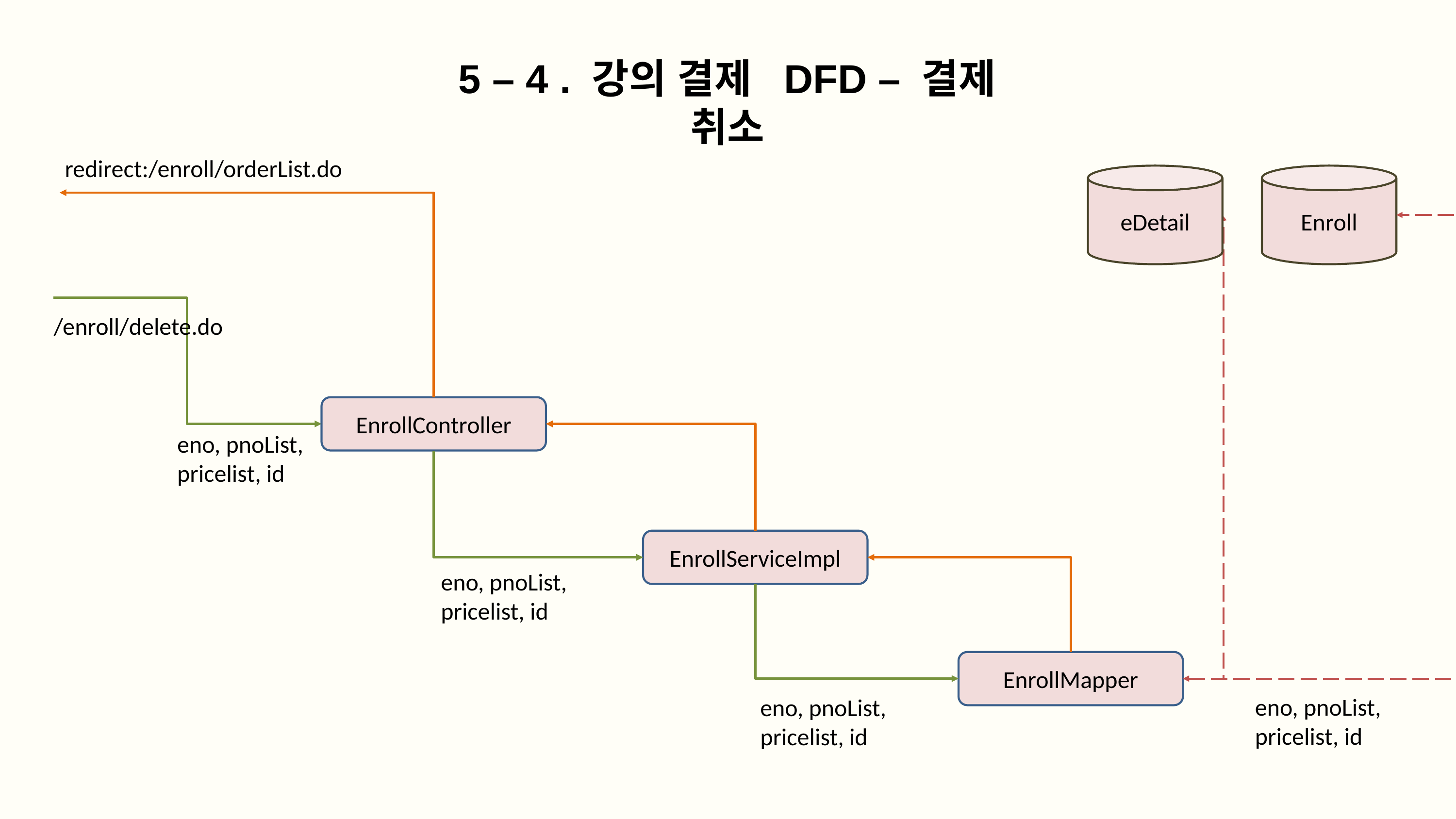

5 – 4 . 강의 결제  DFD – 결제 취소
redirect:/enroll/orderList.do
eDetail
Enroll
/enroll/delete.do
EnrollController
eno, pnoList,
pricelist, id
EnrollServiceImpl
eno, pnoList,
pricelist, id
EnrollMapper
eno, pnoList,
pricelist, id
eno, pnoList,
pricelist, id